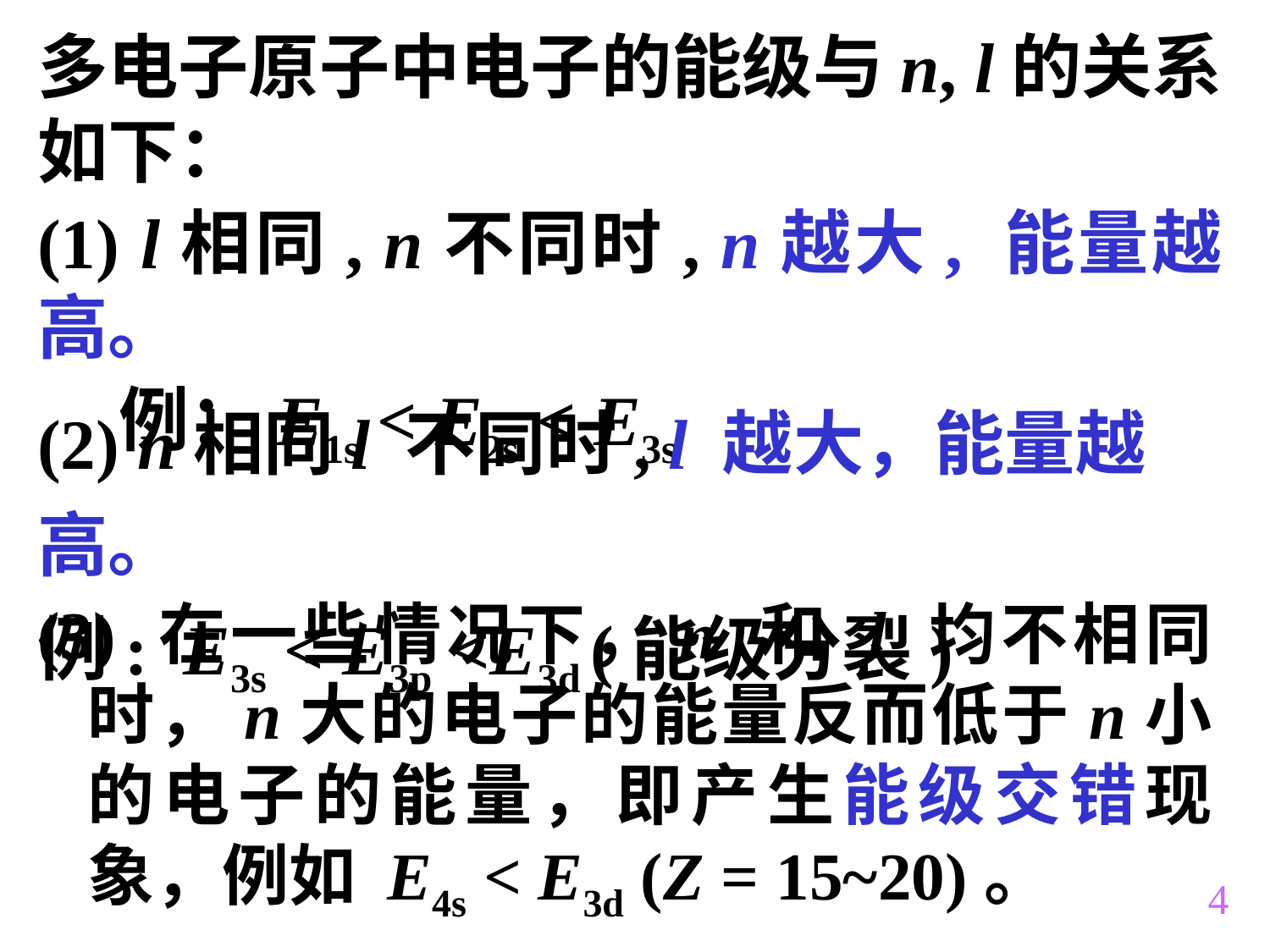

多电子原子中电子的能级与n, l的关系如下：
(1) l相同, n不同时, n越大, 能量越高。
    例：E1s < E2s < E3s
(2) n相同l 不同时, l 越大，能量越高。
例:  E3s < E3p <E3d (能级分裂)
(3) 在一些情况下，n 和 l 均不相同时，n大的电子的能量反而低于n小的电子的能量，即产生能级交错现象，例如 E4s < E3d (Z = 15~20)。